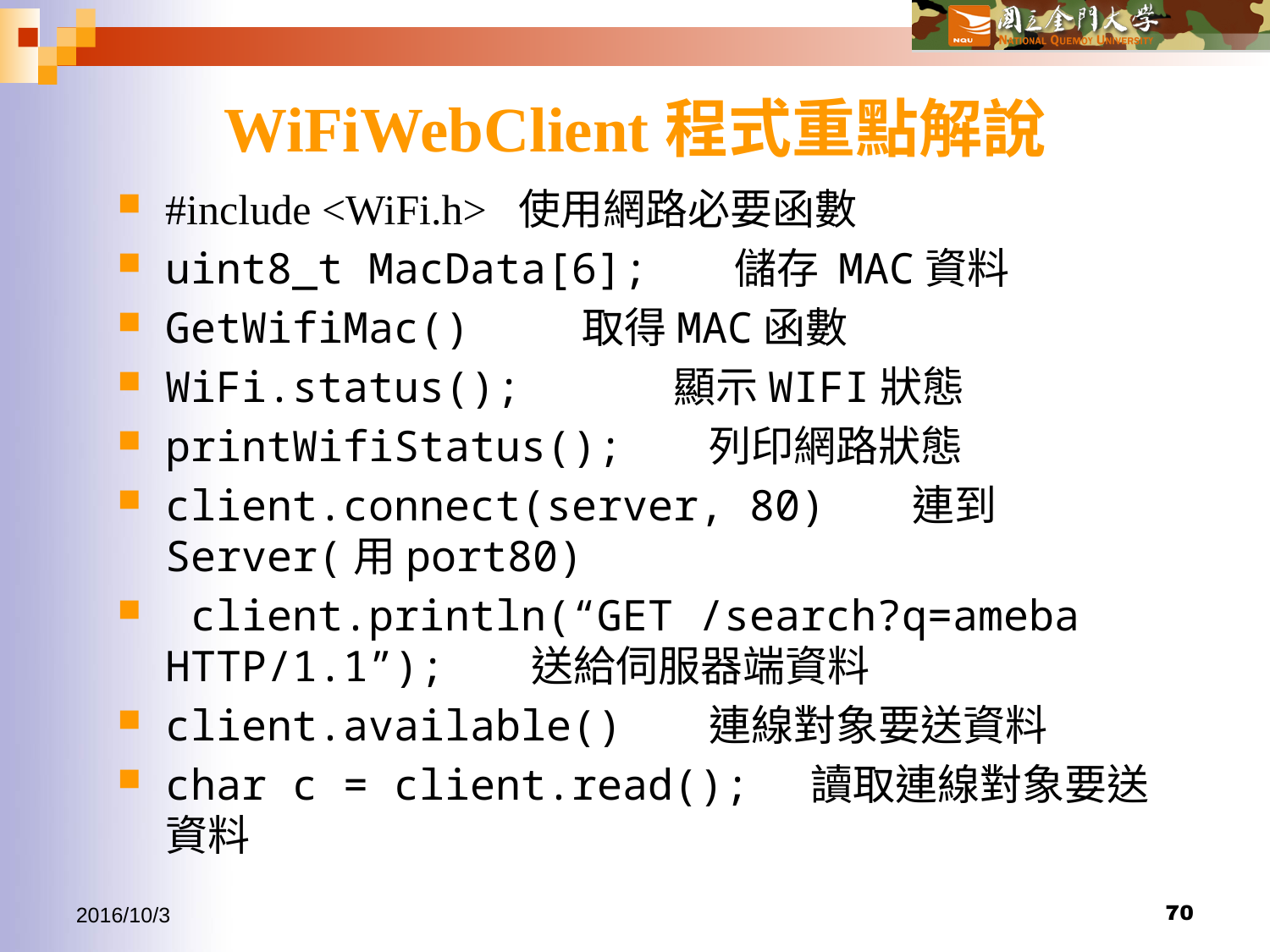

# WiFiWebClient程式重點解說
#include <WiFi.h>  使用網路必要函數
uint8_t MacData[6];   儲存 MAC資料
GetWifiMac()    取得MAC函數
WiFi.status();  	顯示WIFI狀態
printWifiStatus();   列印網路狀態
client.connect(server, 80)   連到Server(用port80)
 client.println(“GET /search?q=ameba HTTP/1.1”);   送給伺服器端資料
client.available()   連線對象要送資料
char c = client.read();  讀取連線對象要送資料
2016/10/3
70